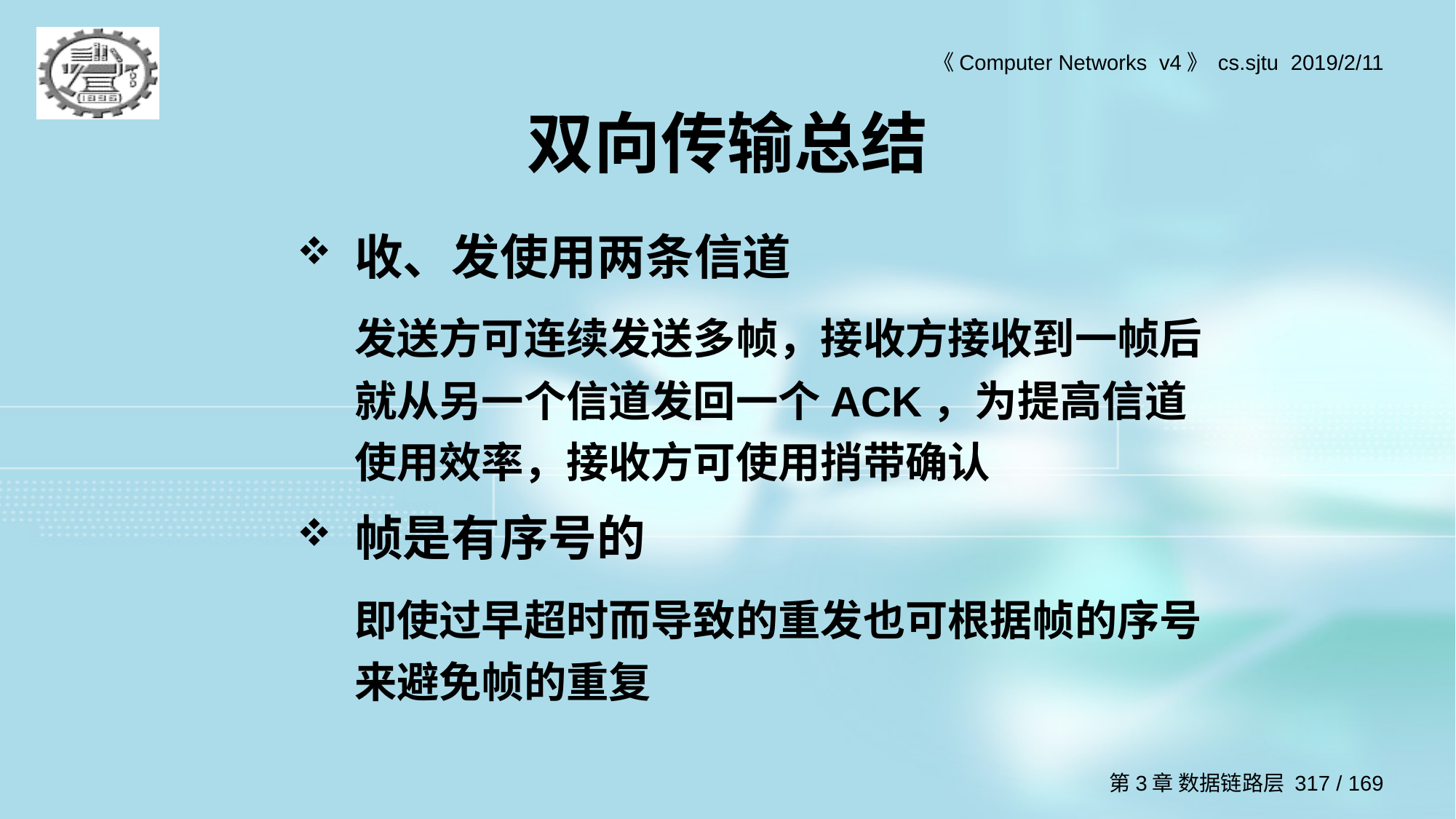

# 双向传输总结
收、发使用两条信道
	发送方可连续发送多帧，接收方接收到一帧后就从另一个信道发回一个ACK，为提高信道使用效率，接收方可使用捎带确认
帧是有序号的
	即使过早超时而导致的重发也可根据帧的序号来避免帧的重复